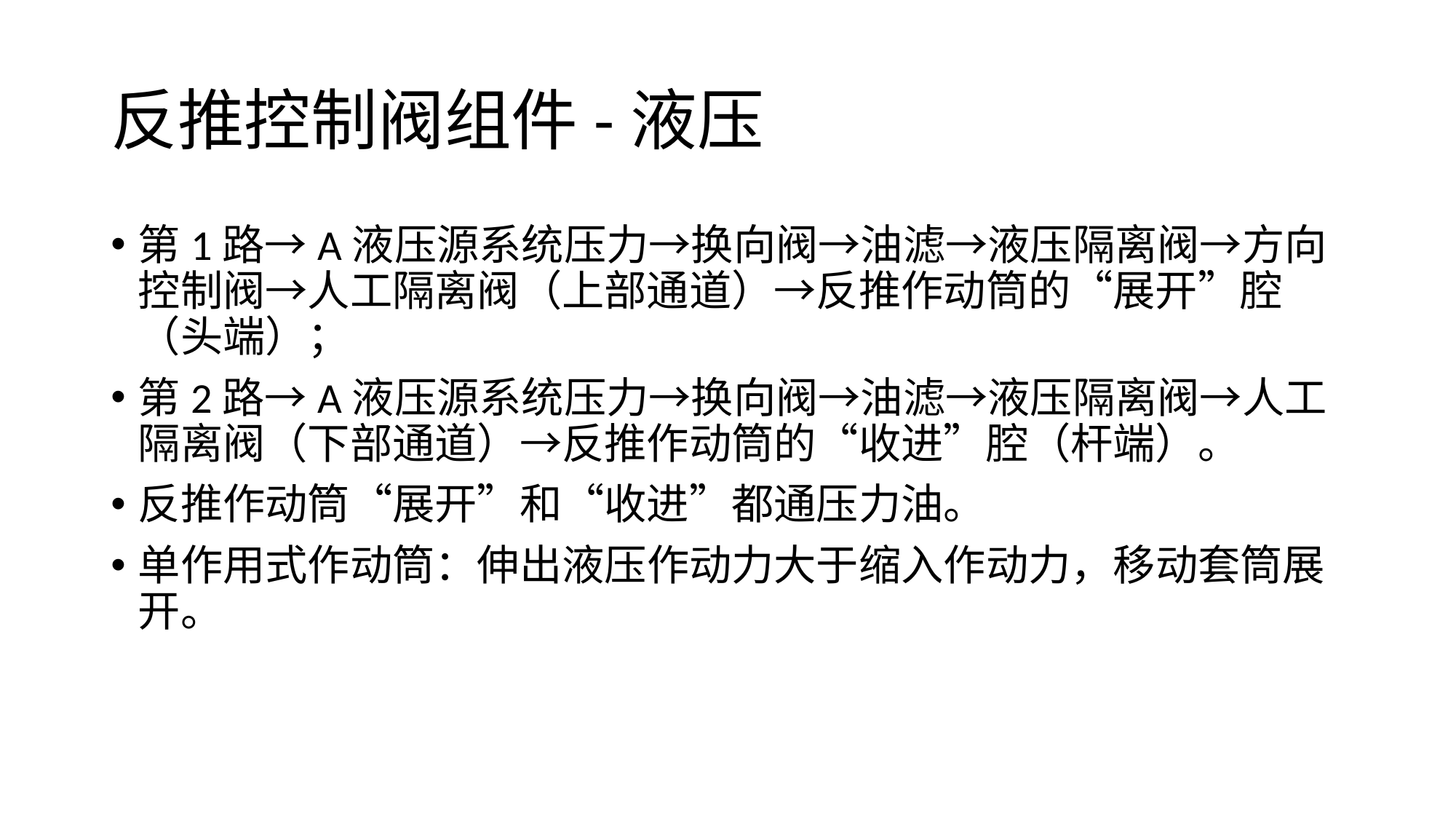

# 反推控制阀组件-液压
第1路→A液压源系统压力→换向阀→油滤→液压隔离阀→方向控制阀→人工隔离阀（上部通道）→反推作动筒的“展开”腔（头端）；
第2路→A液压源系统压力→换向阀→油滤→液压隔离阀→人工隔离阀（下部通道）→反推作动筒的“收进”腔（杆端）。
反推作动筒“展开”和“收进”都通压力油。
单作用式作动筒：伸出液压作动力大于缩入作动力，移动套筒展开。